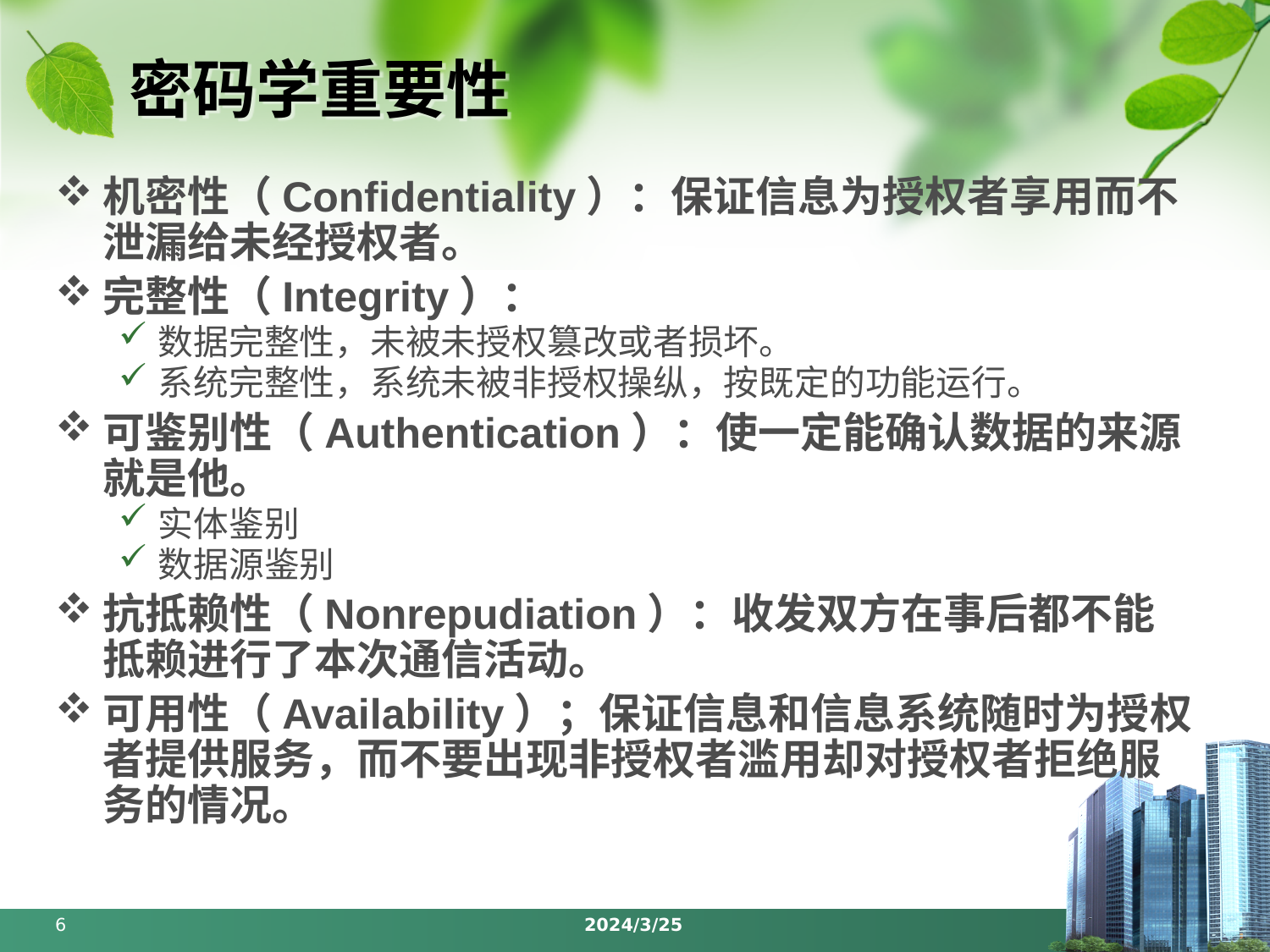

# 密码学重要性
机密性（Confidentiality）：保证信息为授权者享用而不泄漏给未经授权者。
完整性（Integrity）：
数据完整性，未被未授权篡改或者损坏。
系统完整性，系统未被非授权操纵，按既定的功能运行。
可鉴别性（Authentication）：使一定能确认数据的来源就是他。
实体鉴别
数据源鉴别
抗抵赖性（Nonrepudiation）：收发双方在事后都不能抵赖进行了本次通信活动。
可用性（Availability）；保证信息和信息系统随时为授权者提供服务，而不要出现非授权者滥用却对授权者拒绝服务的情况。

6
2024/3/25